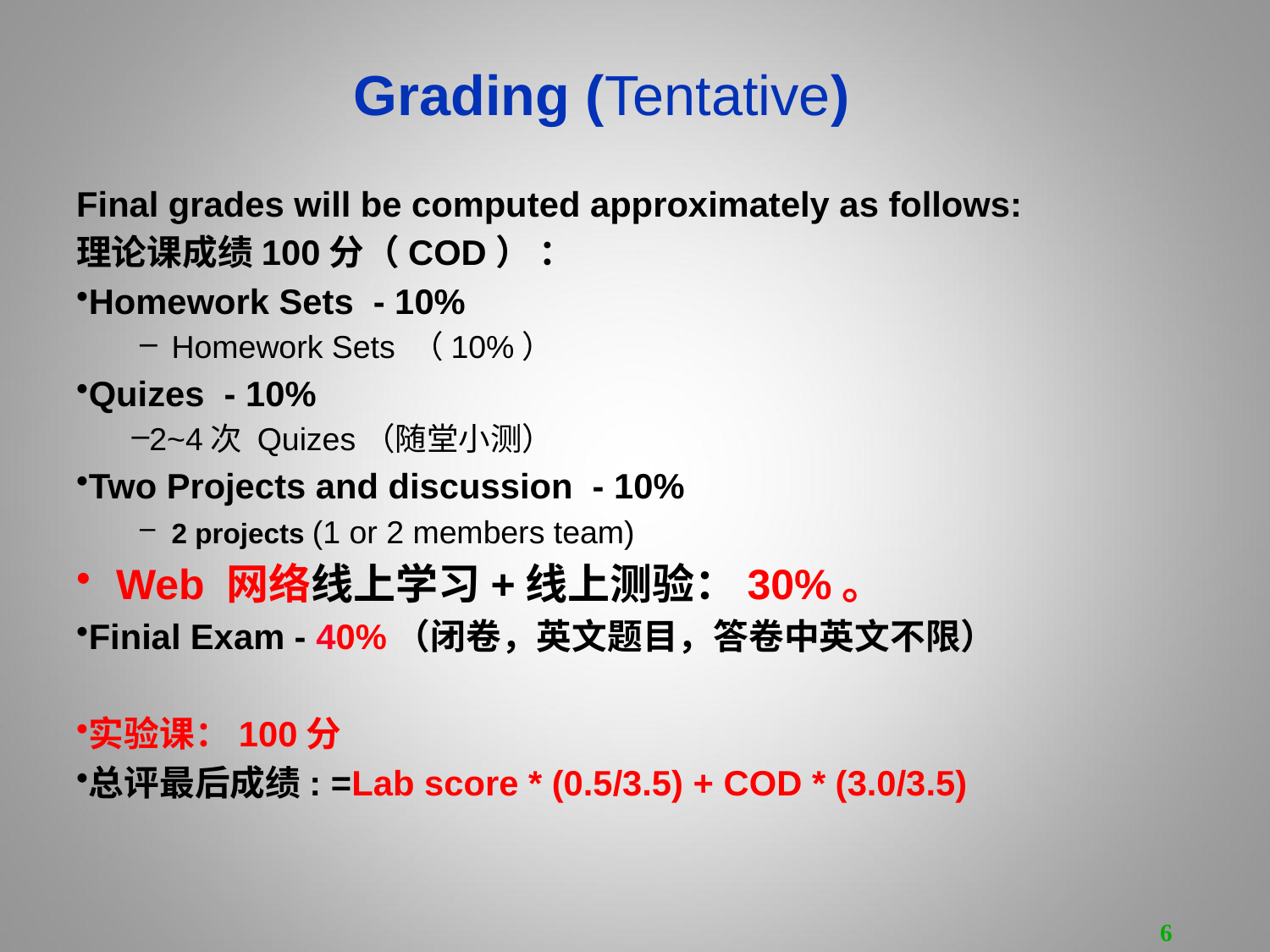

Grading (Tentative)
Final grades will be computed approximately as follows:
理论课成绩100分（COD） ：
Homework Sets  - 10%
Homework Sets （10%）
Quizes  - 10%
2~4次 Quizes（随堂小测）
Two Projects and discussion  - 10%
2 projects (1 or 2 members team)
Web 网络线上学习+线上测验：30%。
Finial Exam - 40%（闭卷，英文题目，答卷中英文不限）

实验课：100分
总评最后成绩: =Lab score * (0.5/3.5) + COD * (3.0/3.5)
6